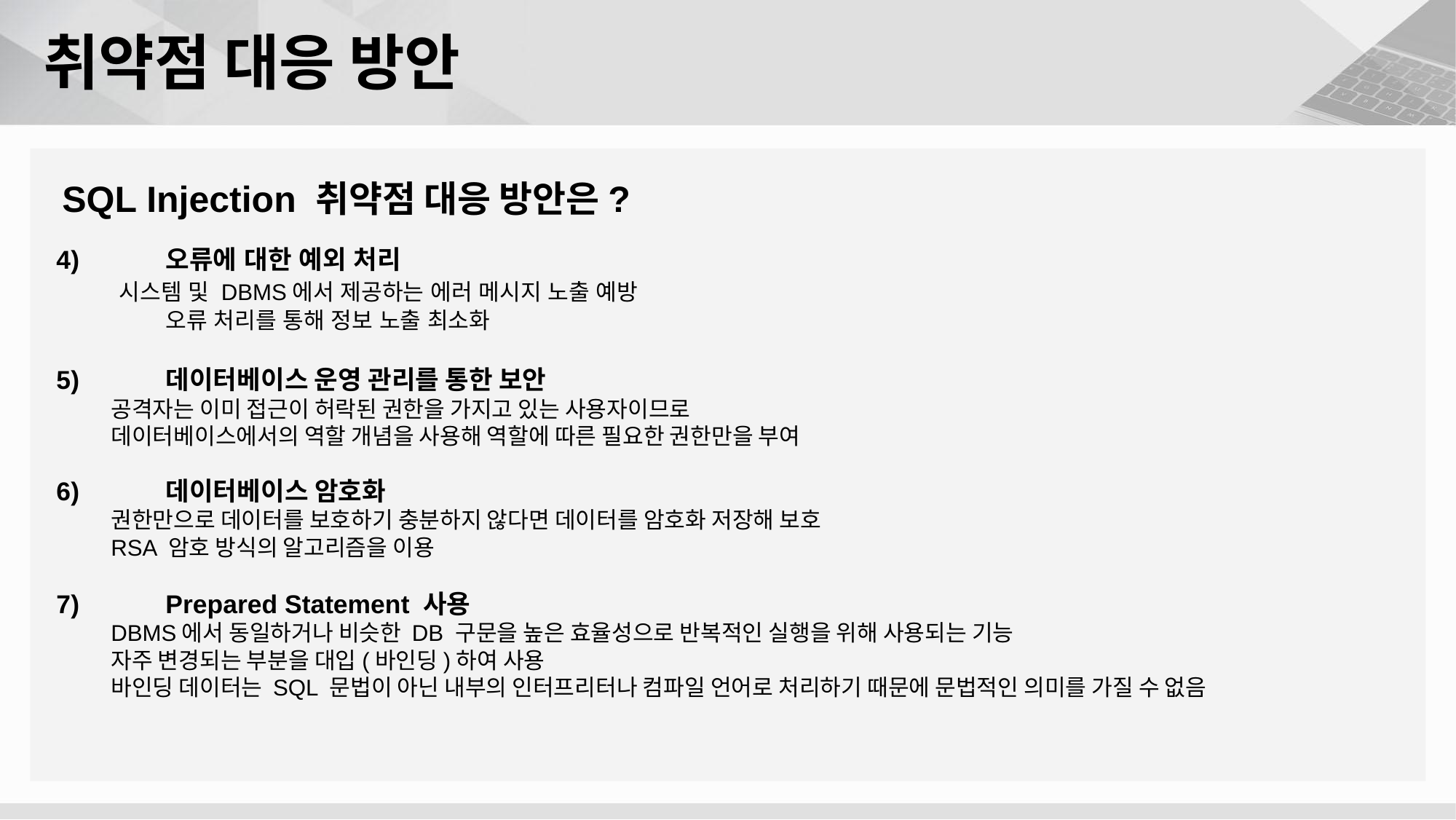

# 취약점 대응 방안

SQL Injection 취약점 대응 방안은?
4)	오류에 대한 예외 처리
        시스템 및 DBMS에서 제공하는 에러 메시지 노출 예방
    	오류 처리를 통해 정보 노출 최소화

5)	데이터베이스 운영 관리를 통한 보안
공격자는 이미 접근이 허락된 권한을 가지고 있는 사용자이므로
데이터베이스에서의 역할 개념을 사용해 역할에 따른 필요한 권한만을 부여

6)	데이터베이스 암호화
권한만으로 데이터를 보호하기 충분하지 않다면 데이터를 암호화 저장해 보호
RSA 암호 방식의 알고리즘을 이용

7)	Prepared Statement 사용
DBMS에서 동일하거나 비슷한 DB 구문을 높은 효율성으로 반복적인 실행을 위해 사용되는 기능
자주 변경되는 부분을 대입(바인딩)하여 사용
바인딩 데이터는 SQL 문법이 아닌 내부의 인터프리터나 컴파일 언어로 처리하기 때문에 문법적인 의미를 가질 수 없음